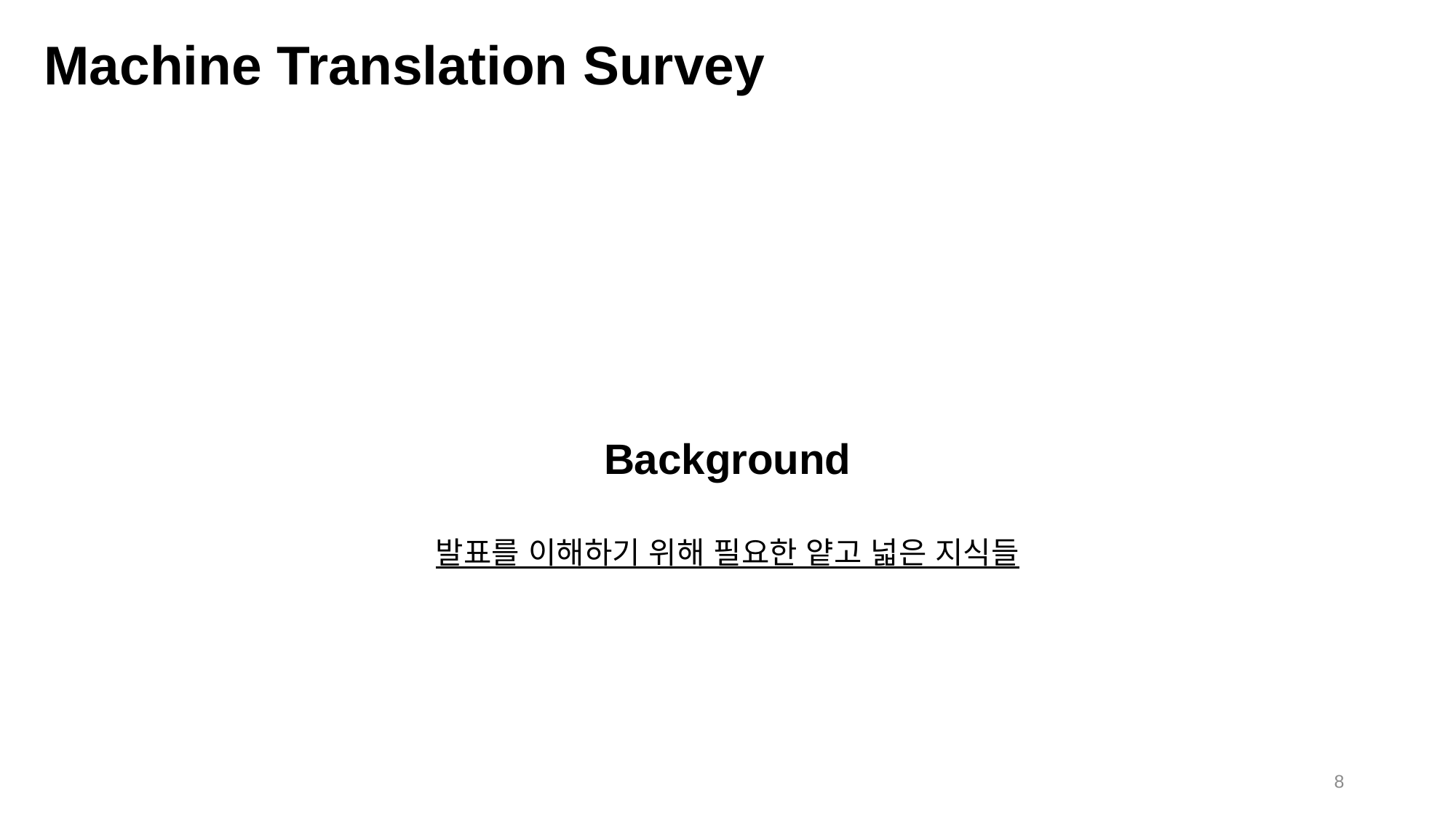

# Machine Translation Survey
Background

발표를 이해하기 위해 필요한 얕고 넓은 지식들
8